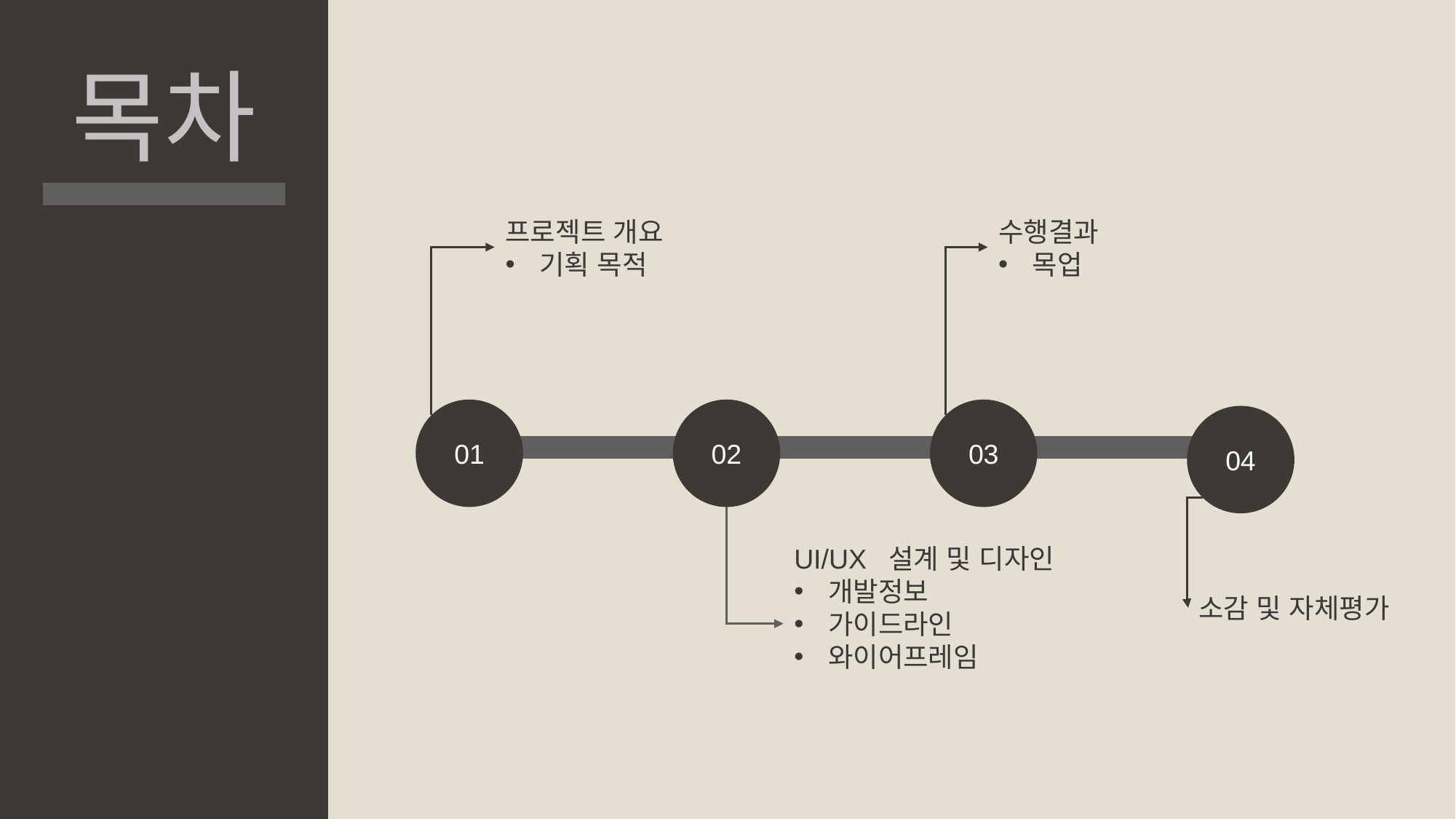

목차
프로젝트 개요
기획 목적
수행결과
목업
01
02
03
04
UI/UX  설계 및 디자인
개발정보
가이드라인
와이어프레임

소감 및 자체평가